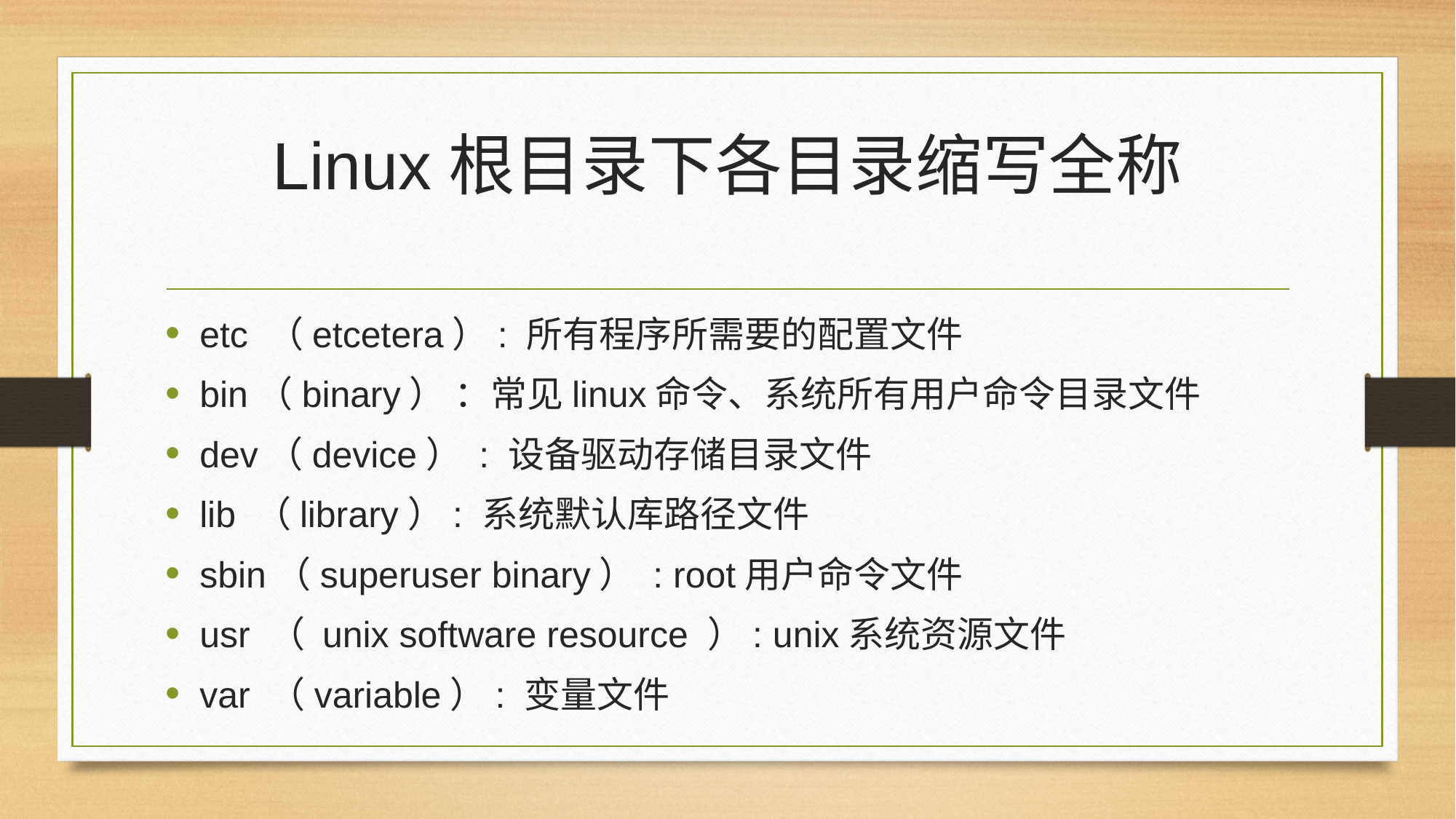

# Linux根目录下各目录缩写全称
etc （etcetera）: 所有程序所需要的配置文件
bin（binary） ：常见linux命令、系统所有用户命令目录文件
dev（device） : 设备驱动存储目录文件
lib （library）: 系统默认库路径文件
sbin（superuser binary） : root用户命令文件
usr （ unix software resource ）: unix系统资源文件
var （variable）: 变量文件